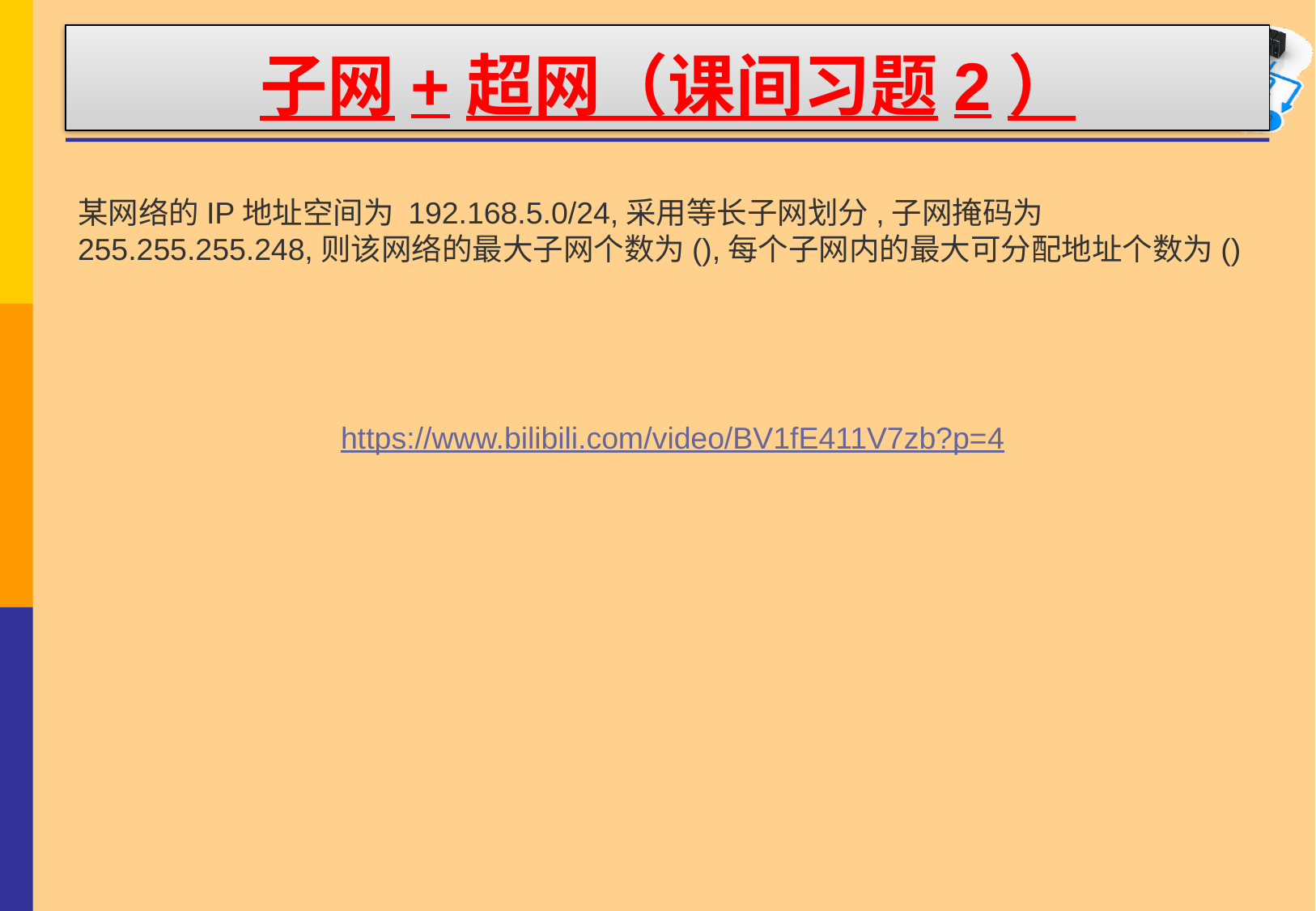

# 子网+超网（课间习题2）
某网络的IP地址空间为 192.168.5.0/24,采用等长子网划分,子网掩码为 255.255.255.248,则该网络的最大子网个数为(),每个子网内的最大可分配地址个数为()
https://www.bilibili.com/video/BV1fE411V7zb?p=4